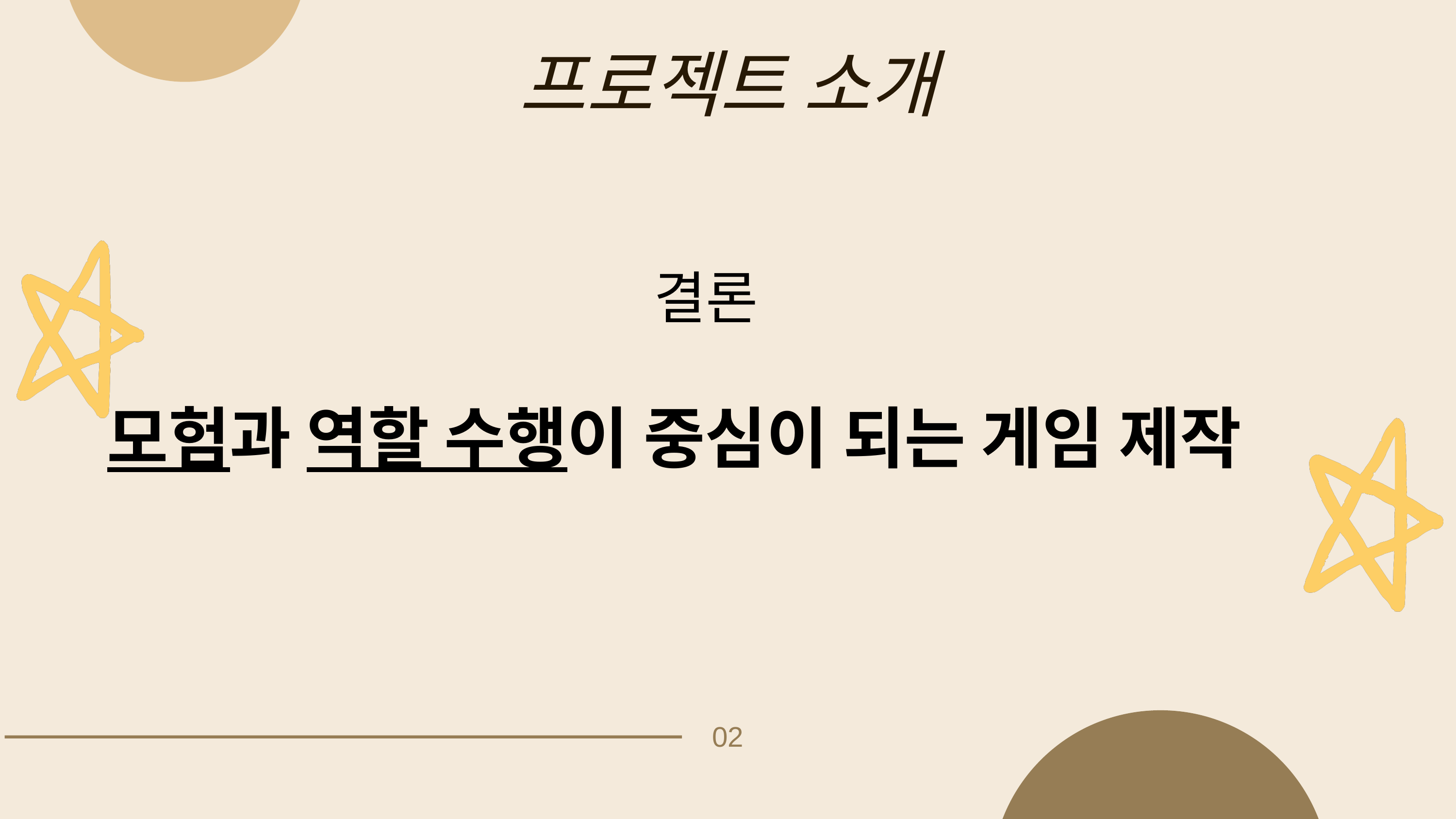

프로젝트 소개

결론
모험과 역할 수행이 중심이 되는 게임 제작

02